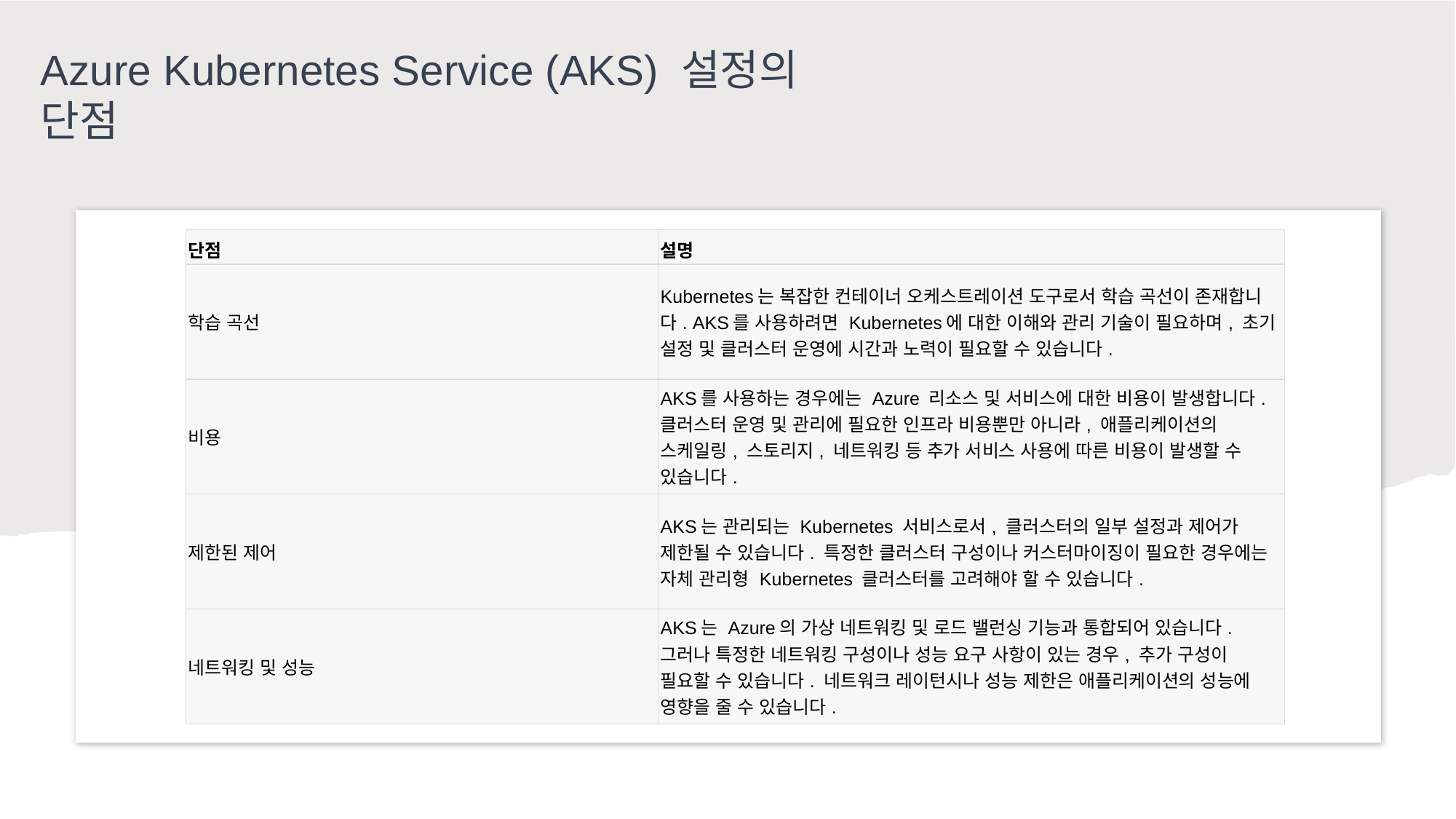

Azure Kubernetes Service (AKS) 설정의 단점

| 단점 | 설명 |
| --- | --- |
| 학습 곡선 | Kubernetes는 복잡한 컨테이너 오케스트레이션 도구로서 학습 곡선이 존재합니다. AKS를 사용하려면 Kubernetes에 대한 이해와 관리 기술이 필요하며, 초기 설정 및 클러스터 운영에 시간과 노력이 필요할 수 있습니다. |
| 비용 | AKS를 사용하는 경우에는 Azure 리소스 및 서비스에 대한 비용이 발생합니다. 클러스터 운영 및 관리에 필요한 인프라 비용뿐만 아니라, 애플리케이션의 스케일링, 스토리지, 네트워킹 등 추가 서비스 사용에 따른 비용이 발생할 수 있습니다. |
| 제한된 제어 | AKS는 관리되는 Kubernetes 서비스로서, 클러스터의 일부 설정과 제어가 제한될 수 있습니다. 특정한 클러스터 구성이나 커스터마이징이 필요한 경우에는 자체 관리형 Kubernetes 클러스터를 고려해야 할 수 있습니다. |
| 네트워킹 및 성능 | AKS는 Azure의 가상 네트워킹 및 로드 밸런싱 기능과 통합되어 있습니다. 그러나 특정한 네트워킹 구성이나 성능 요구 사항이 있는 경우, 추가 구성이 필요할 수 있습니다. 네트워크 레이턴시나 성능 제한은 애플리케이션의 성능에 영향을 줄 수 있습니다. |